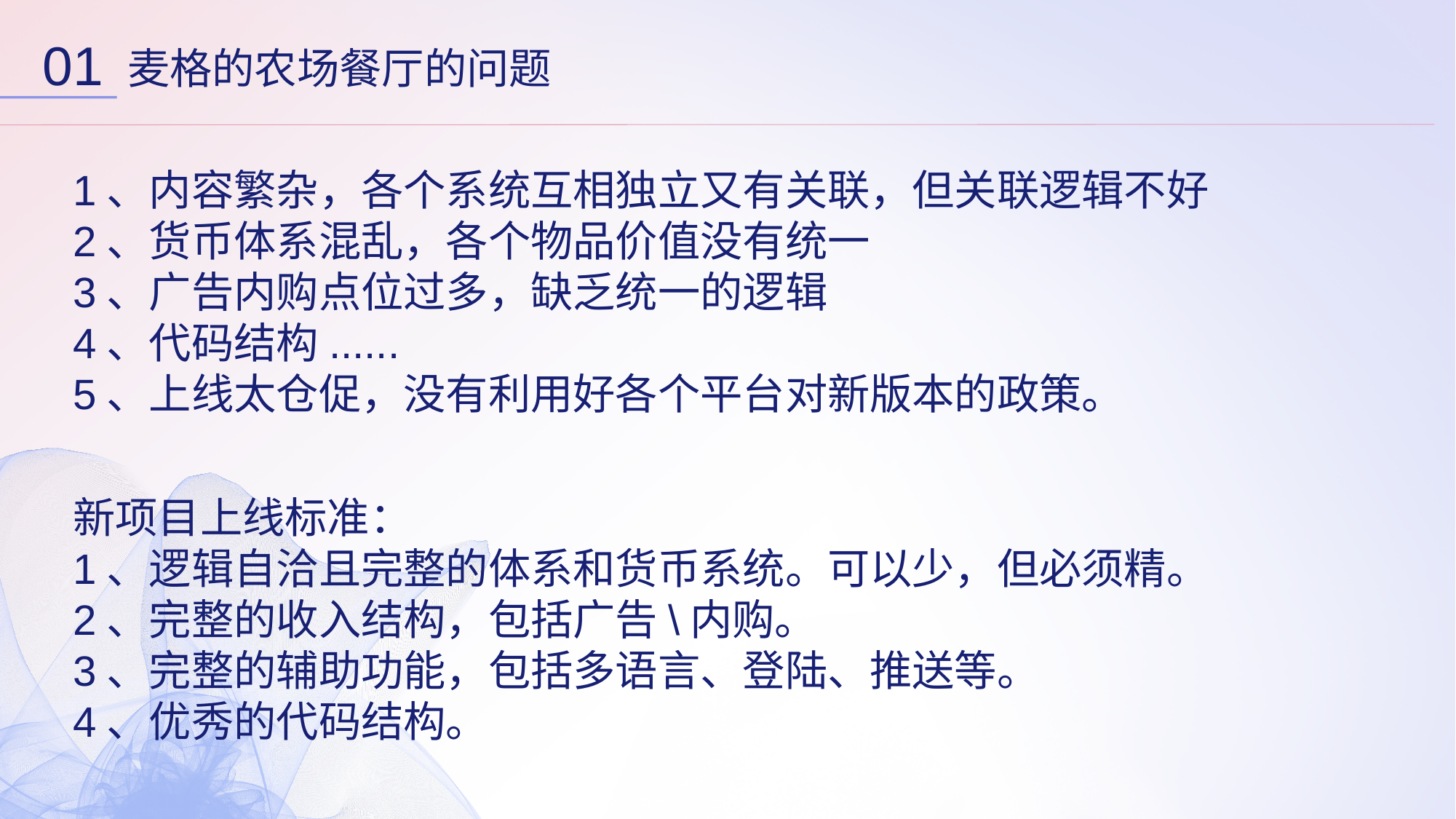

01
麦格的农场餐厅的问题

1、内容繁杂，各个系统互相独立又有关联，但关联逻辑不好
2、货币体系混乱，各个物品价值没有统一
3、广告内购点位过多，缺乏统一的逻辑
4、代码结构......
5、上线太仓促，没有利用好各个平台对新版本的政策。
新项目上线标准：
1、逻辑自洽且完整的体系和货币系统。可以少，但必须精。
2、完整的收入结构，包括广告\内购。
3、完整的辅助功能，包括多语言、登陆、推送等。
4、优秀的代码结构。